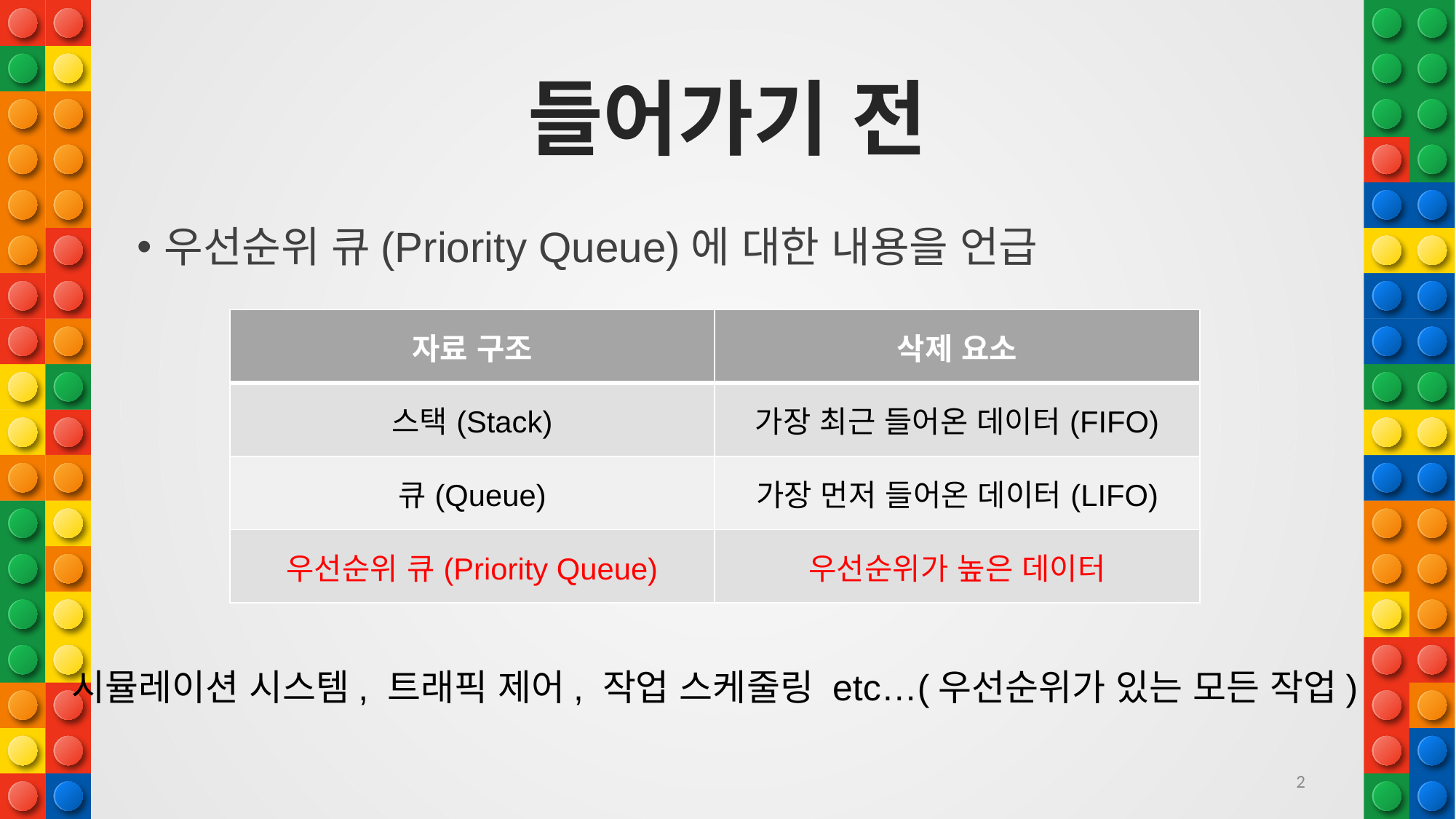

# 들어가기 전
우선순위 큐(Priority Queue)에 대한 내용을 언급
| 자료 구조 | 삭제 요소 |
| --- | --- |
| 스택(Stack) | 가장 최근 들어온 데이터(FIFO) |
| 큐(Queue) | 가장 먼저 들어온 데이터(LIFO) |
| 우선순위 큐(Priority Queue) | 우선순위가 높은 데이터 |
시뮬레이션 시스템, 트래픽 제어, 작업 스케줄링 etc…(우선순위가 있는 모든 작업)
2